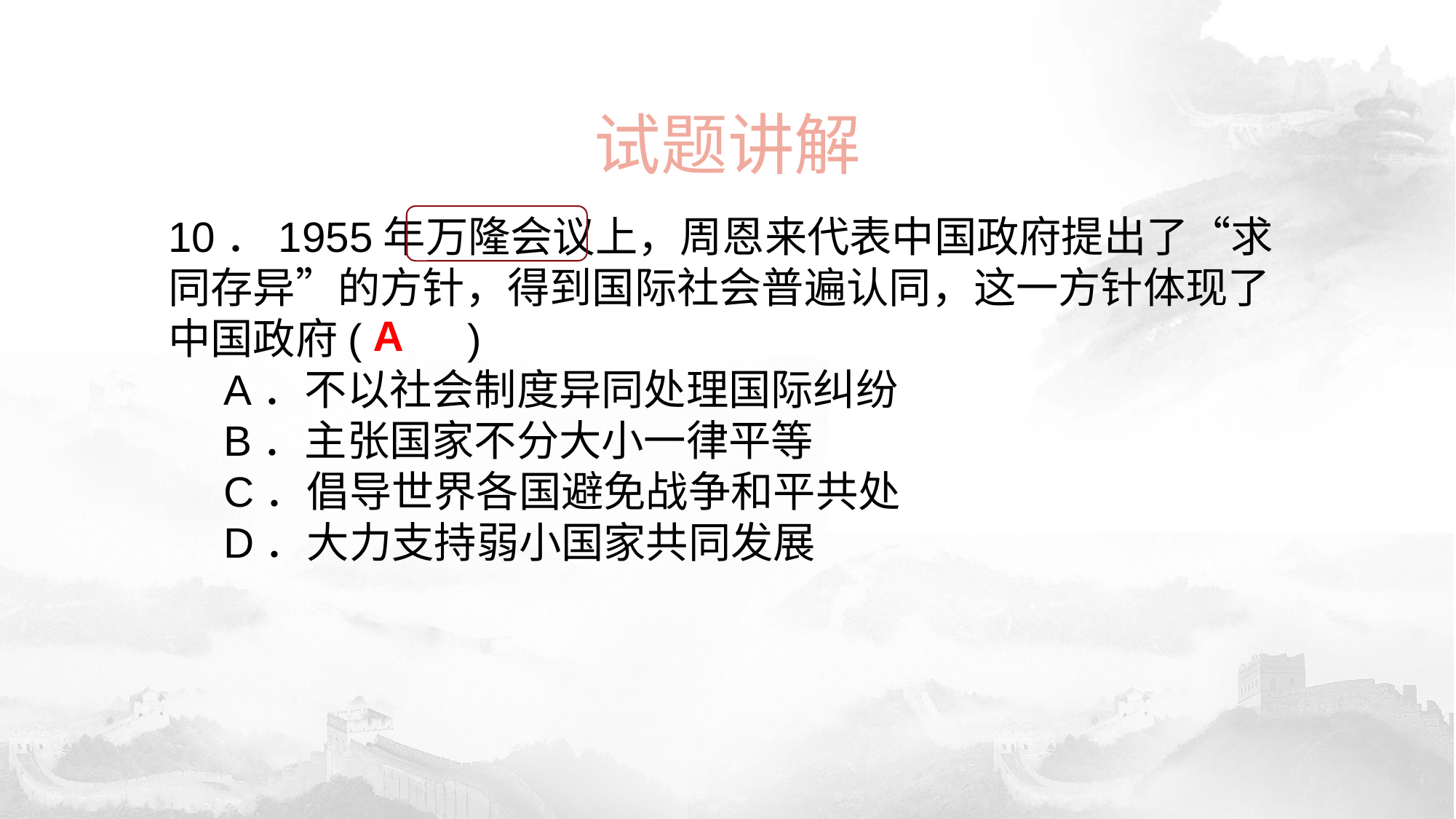

试题讲解
10．1955年万隆会议上，周恩来代表中国政府提出了“求同存异”的方针，得到国际社会普遍认同，这一方针体现了中国政府(　　)  A．不以社会制度异同处理国际纠纷
  B．主张国家不分大小一律平等  C．倡导世界各国避免战争和平共处
  D．大力支持弱小国家共同发展

A